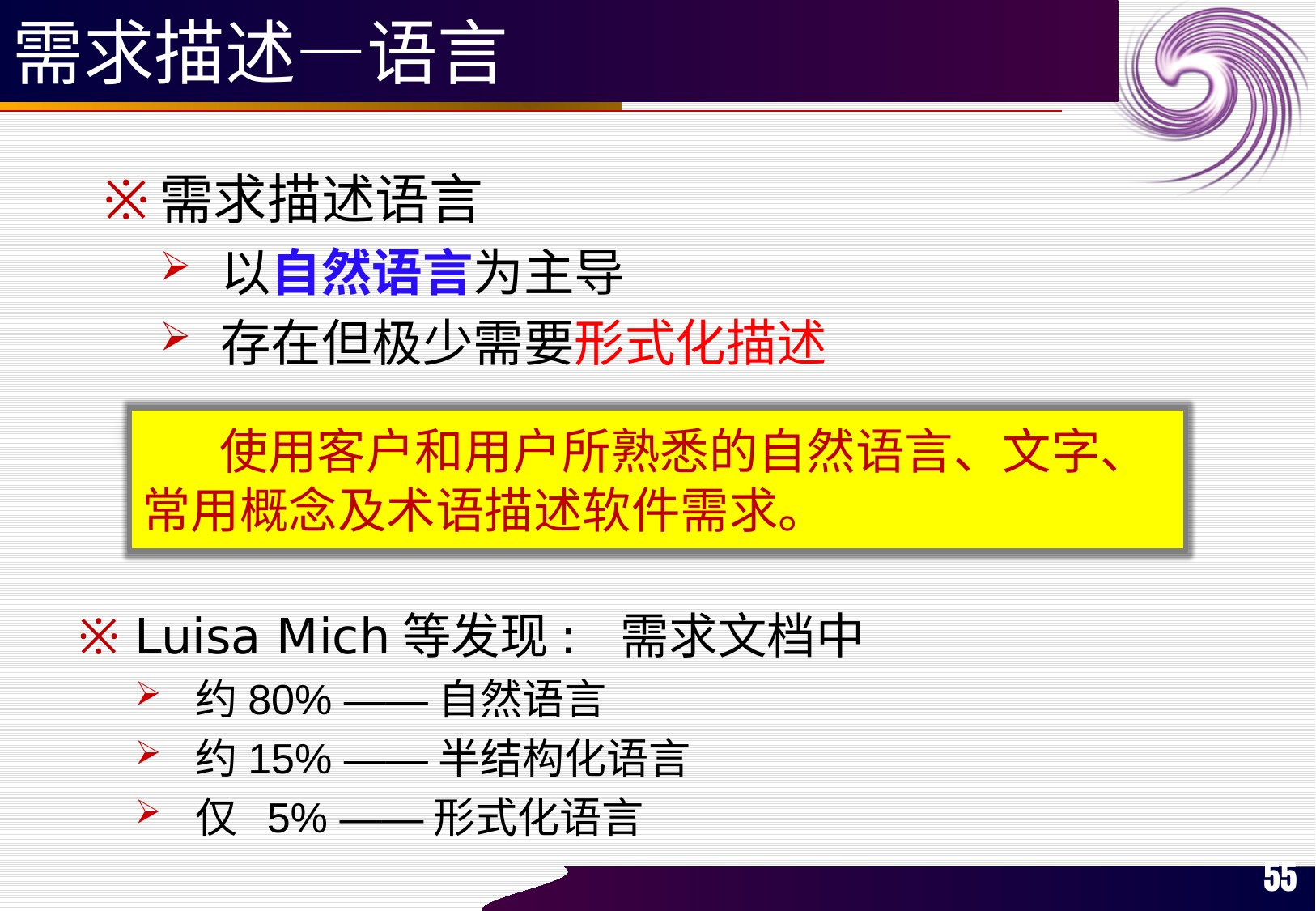

# 需求描述—语言
需求描述语言
以自然语言为主导
存在但极少需要形式化描述

      使用客户和用户所熟悉的自然语言、文字、常用概念及术语描述软件需求。
Luisa Mich等发现:  需求文档中
约80% ——自然语言
约15% ——半结构化语言
仅  5% ——形式化语言
55